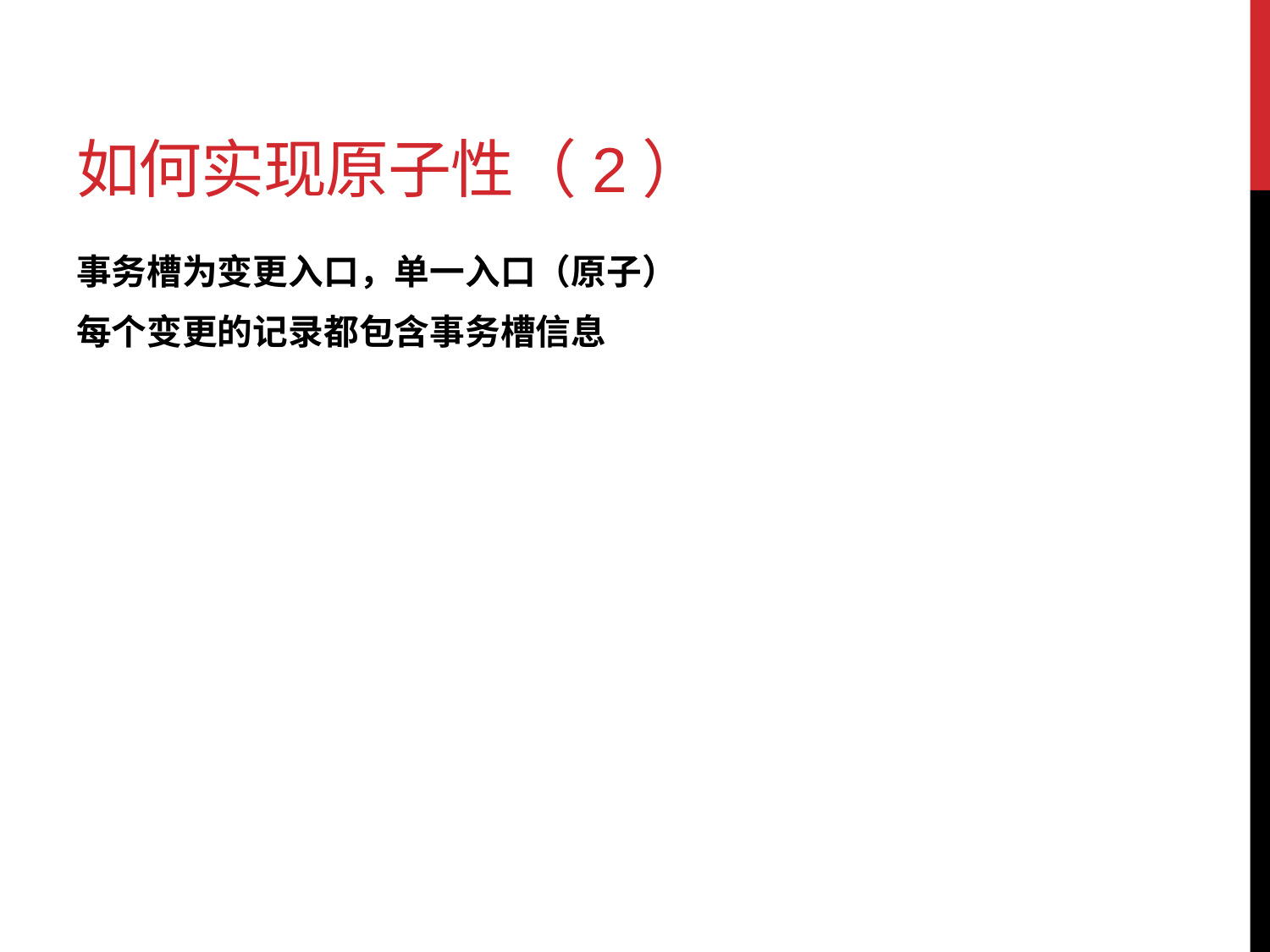

# 如何实现原子性（2）
事务槽为变更入口，单一入口（原子）
每个变更的记录都包含事务槽信息